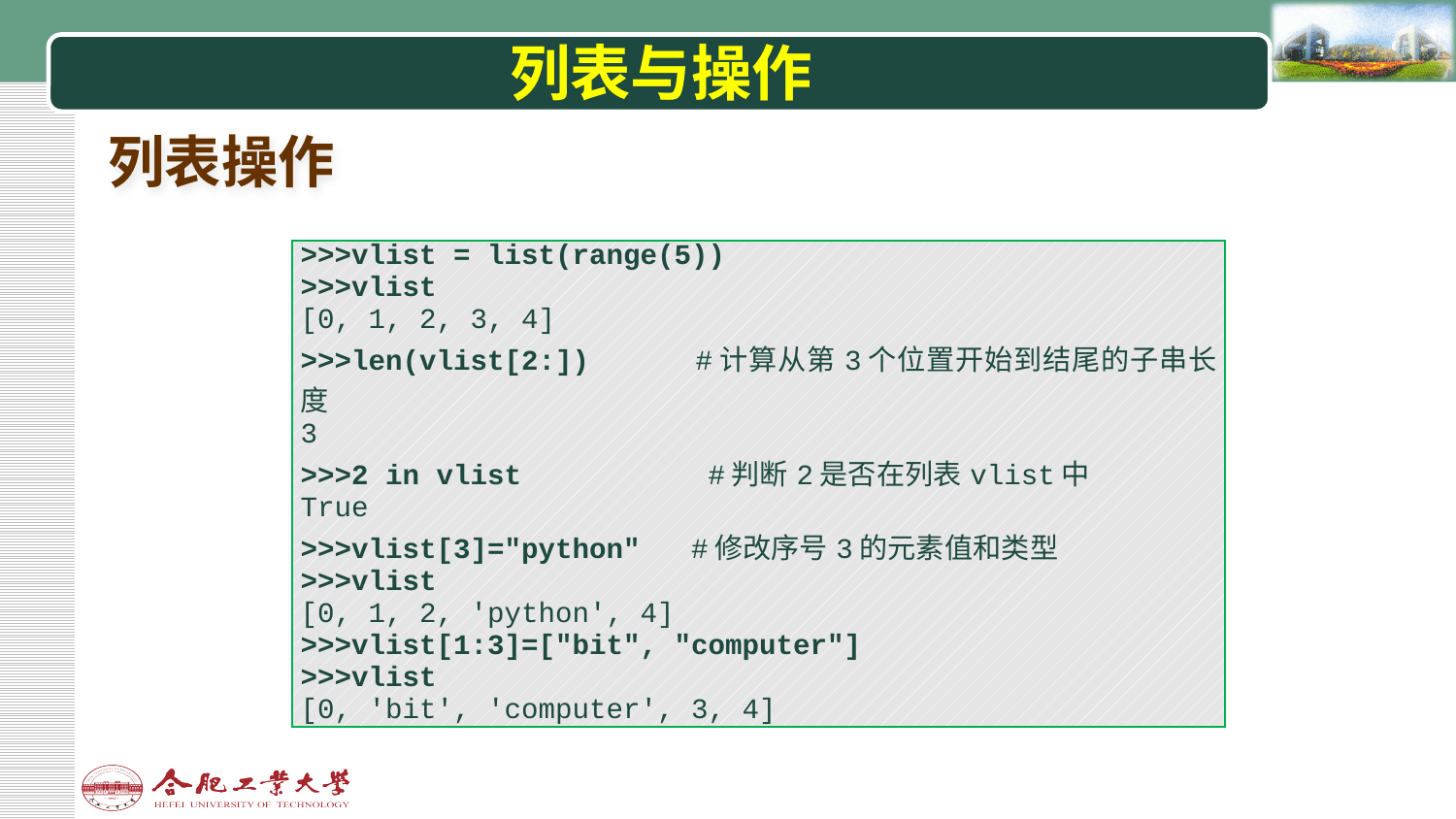

# 列表与操作
列表操作
| >>>vlist = list(range(5)) >>>vlist [0, 1, 2, 3, 4] >>>len(vlist[2:]) #计算从第3个位置开始到结尾的子串长度 3 >>>2 in vlist #判断2是否在列表vlist中 True >>>vlist[3]="python" #修改序号3的元素值和类型 >>>vlist [0, 1, 2, 'python', 4] >>>vlist[1:3]=["bit", "computer"] >>>vlist [0, 'bit', 'computer', 3, 4] |
| --- |